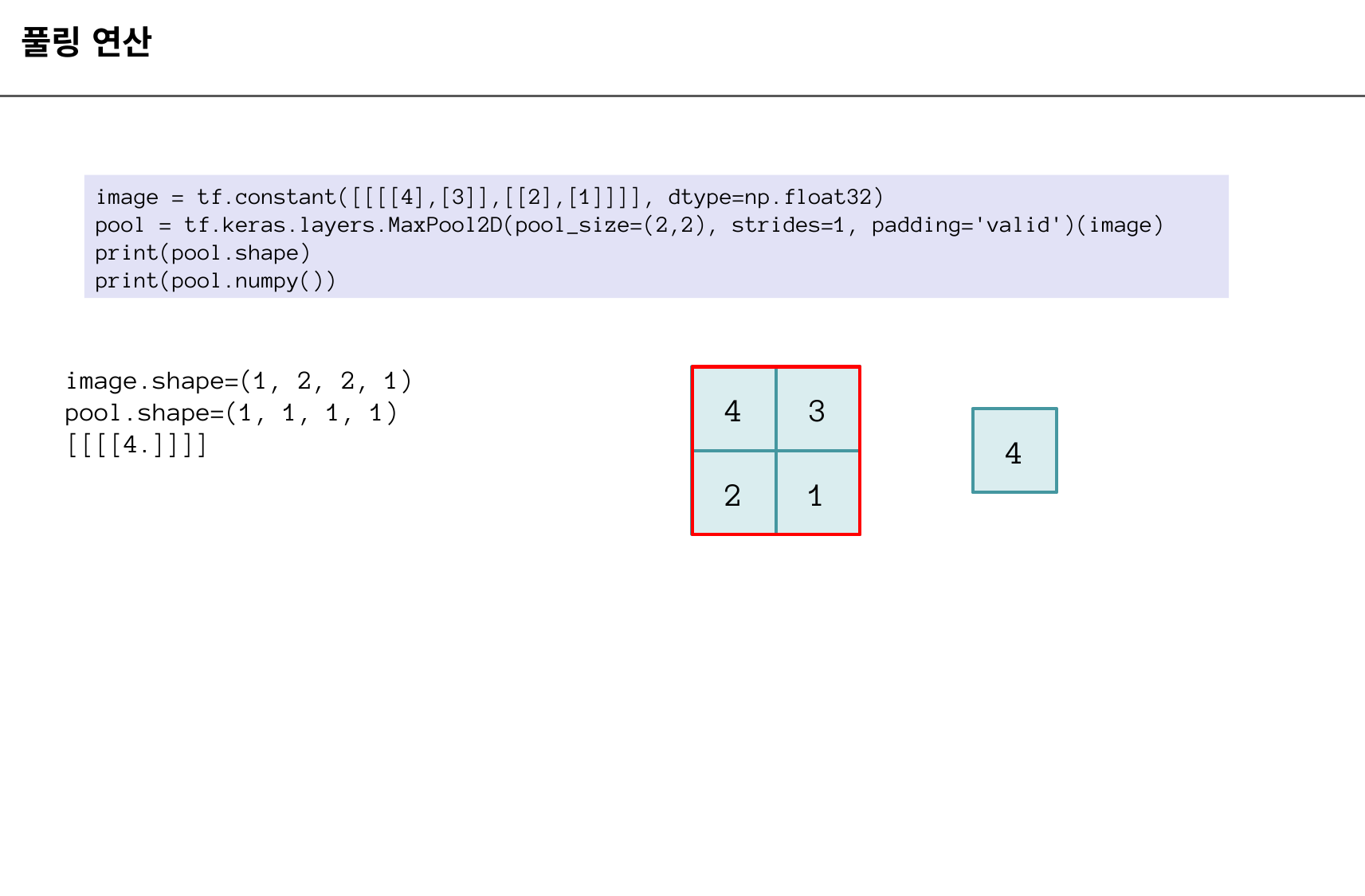

풀링 연산
image = tf.constant([[[[4],[3]],[[2],[1]]]], dtype=np.float32)
pool = tf.keras.layers.MaxPool2D(pool_size=(2,2), strides=1, padding='valid')(image)
print(pool.shape)
print(pool.numpy())
image.shape=(1, 2, 2, 1)
pool.shape=(1, 1, 1, 1)
[[[[4.]]]]

3
4
4
1
2